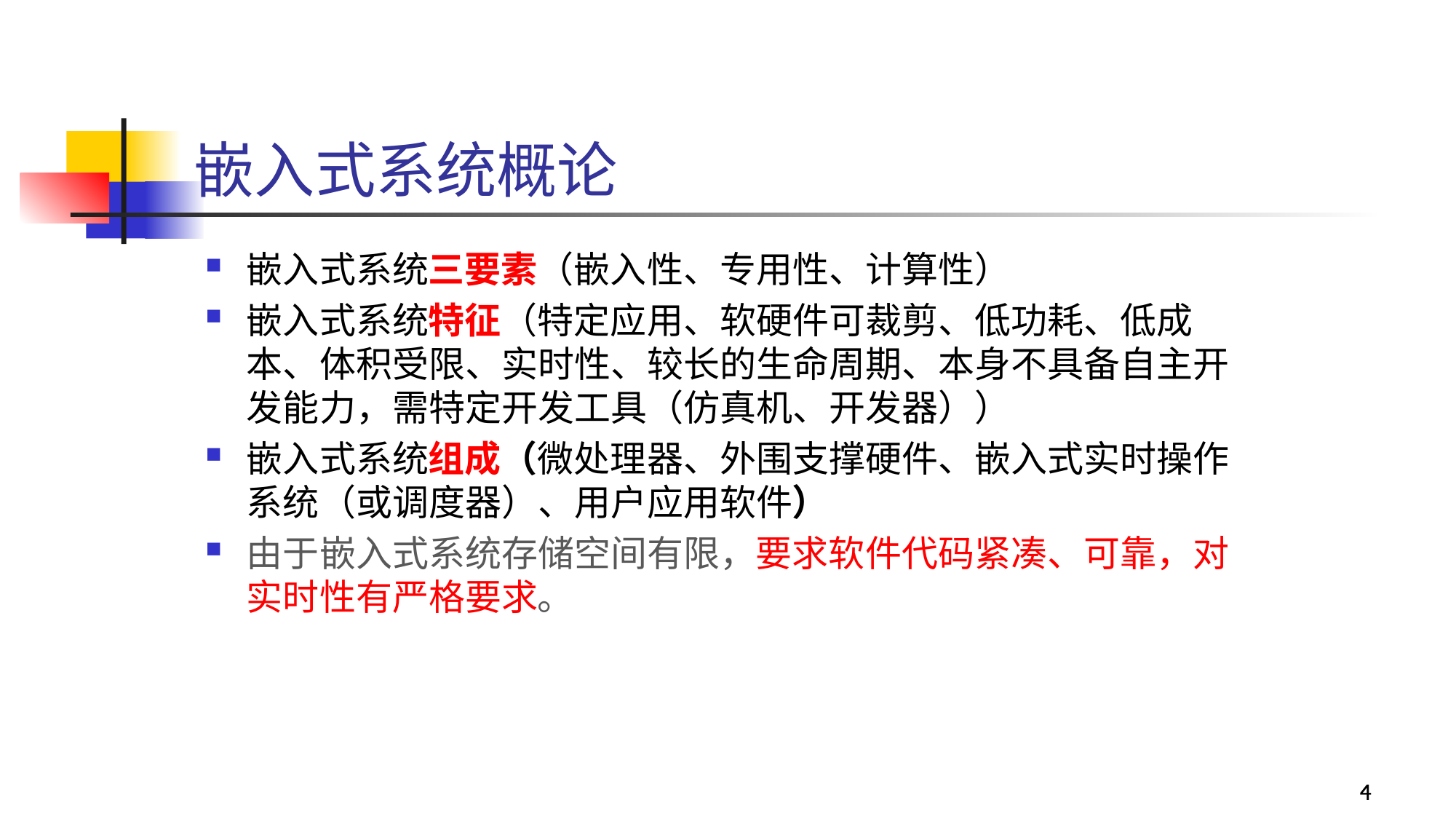

# 嵌入式系统概论
嵌入式系统三要素（嵌入性、专用性、计算性）
嵌入式系统特征（特定应用、软硬件可裁剪、低功耗、低成本、体积受限、实时性、较长的生命周期、本身不具备自主开发能力，需特定开发工具（仿真机、开发器））
嵌入式系统组成（微处理器、外围支撑硬件、嵌入式实时操作系统（或调度器）、用户应用软件）
由于嵌入式系统存储空间有限，要求软件代码紧凑、可靠，对实时性有严格要求。

4